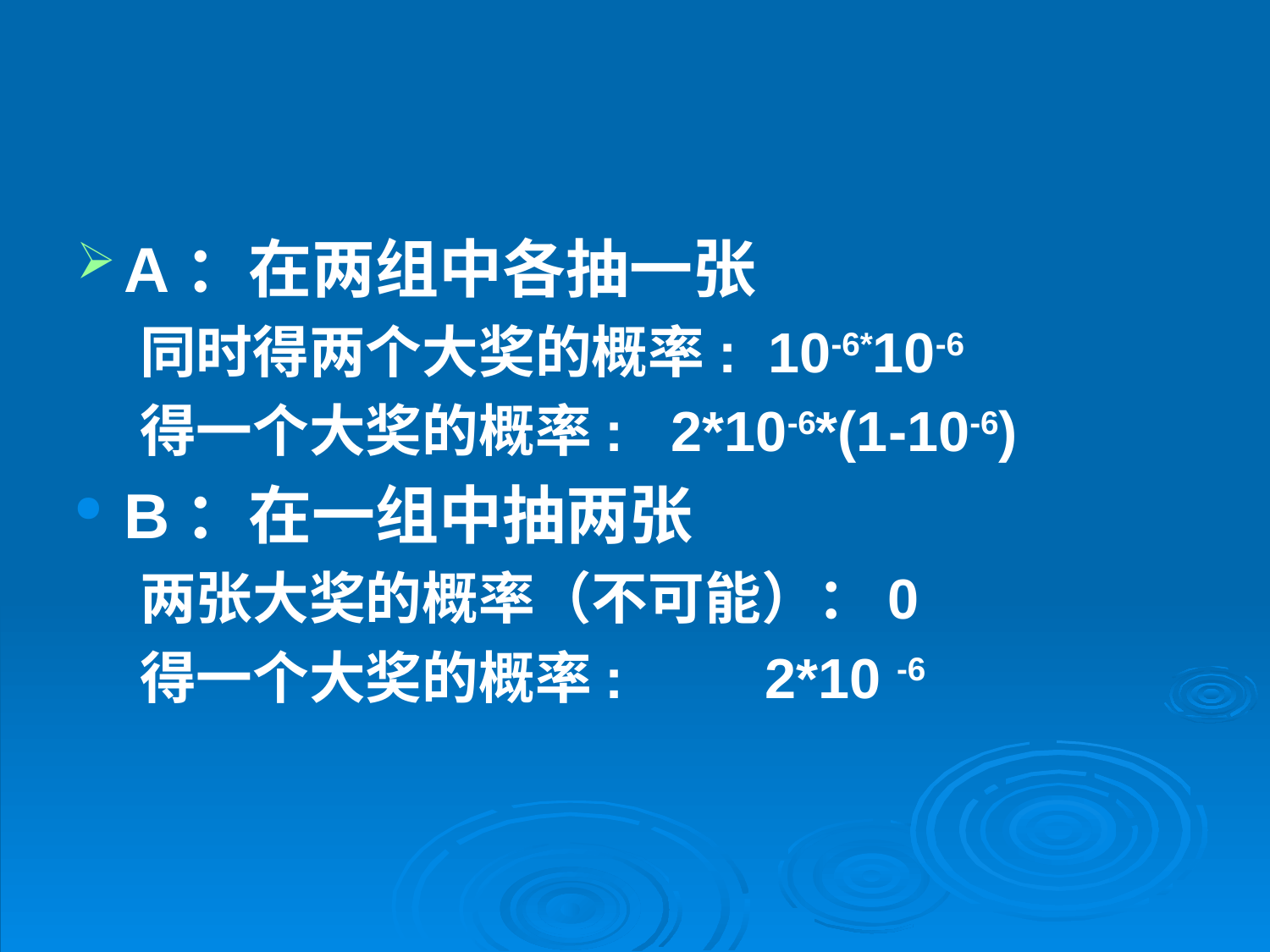

#
A：在两组中各抽一张
同时得两个大奖的概率:  10-6*10-6
得一个大奖的概率:   2*10-6*(1-10-6)
B：在一组中抽两张
两张大奖的概率（不可能）：0
得一个大奖的概率:         2*10 -6